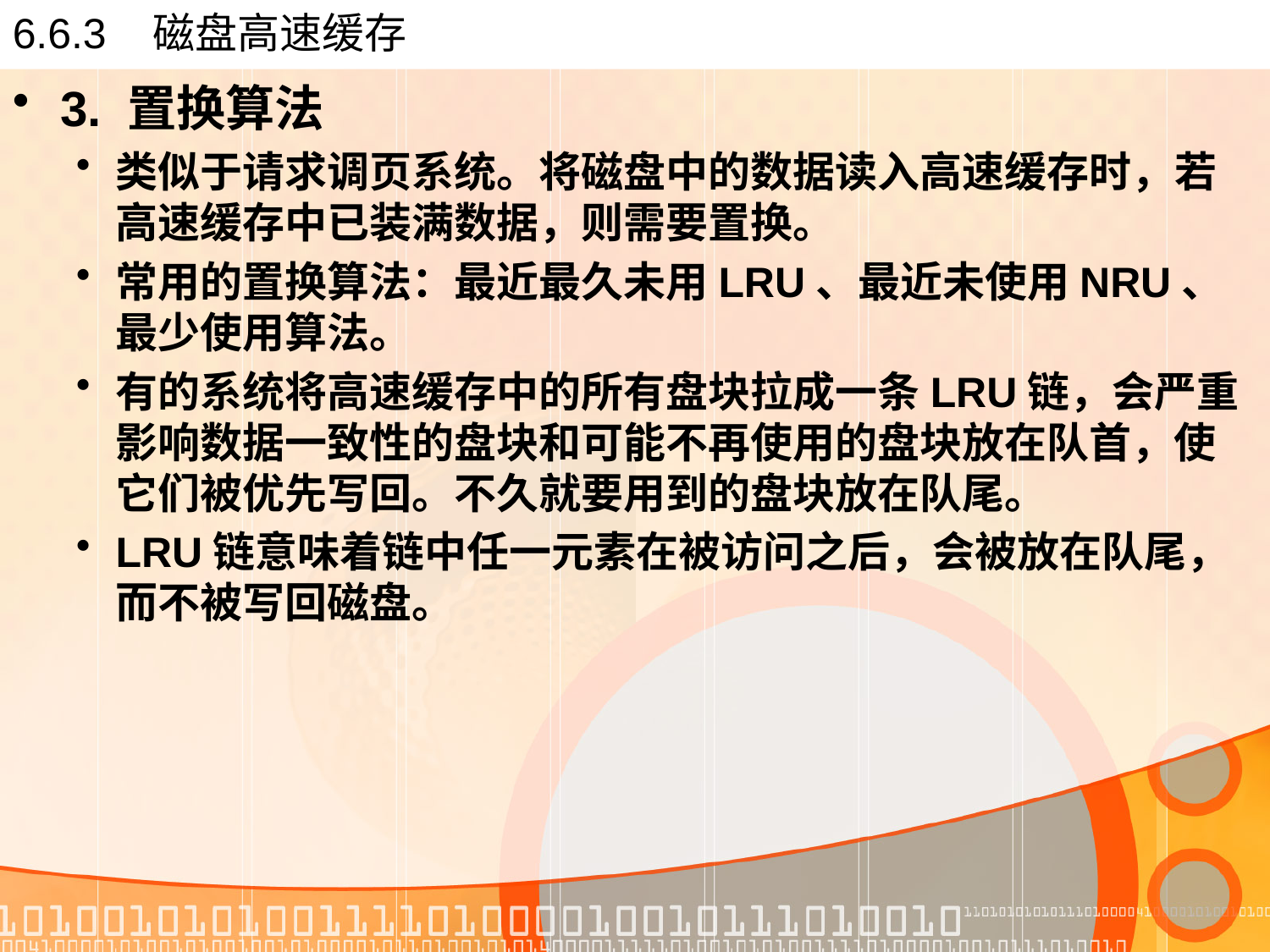

# 6.6.3   磁盘高速缓存
3. 置换算法
类似于请求调页系统。将磁盘中的数据读入高速缓存时，若高速缓存中已装满数据，则需要置换。
常用的置换算法：最近最久未用LRU、最近未使用NRU、最少使用算法。
有的系统将高速缓存中的所有盘块拉成一条LRU链，会严重影响数据一致性的盘块和可能不再使用的盘块放在队首，使它们被优先写回。不久就要用到的盘块放在队尾。
LRU链意味着链中任一元素在被访问之后，会被放在队尾，而不被写回磁盘。